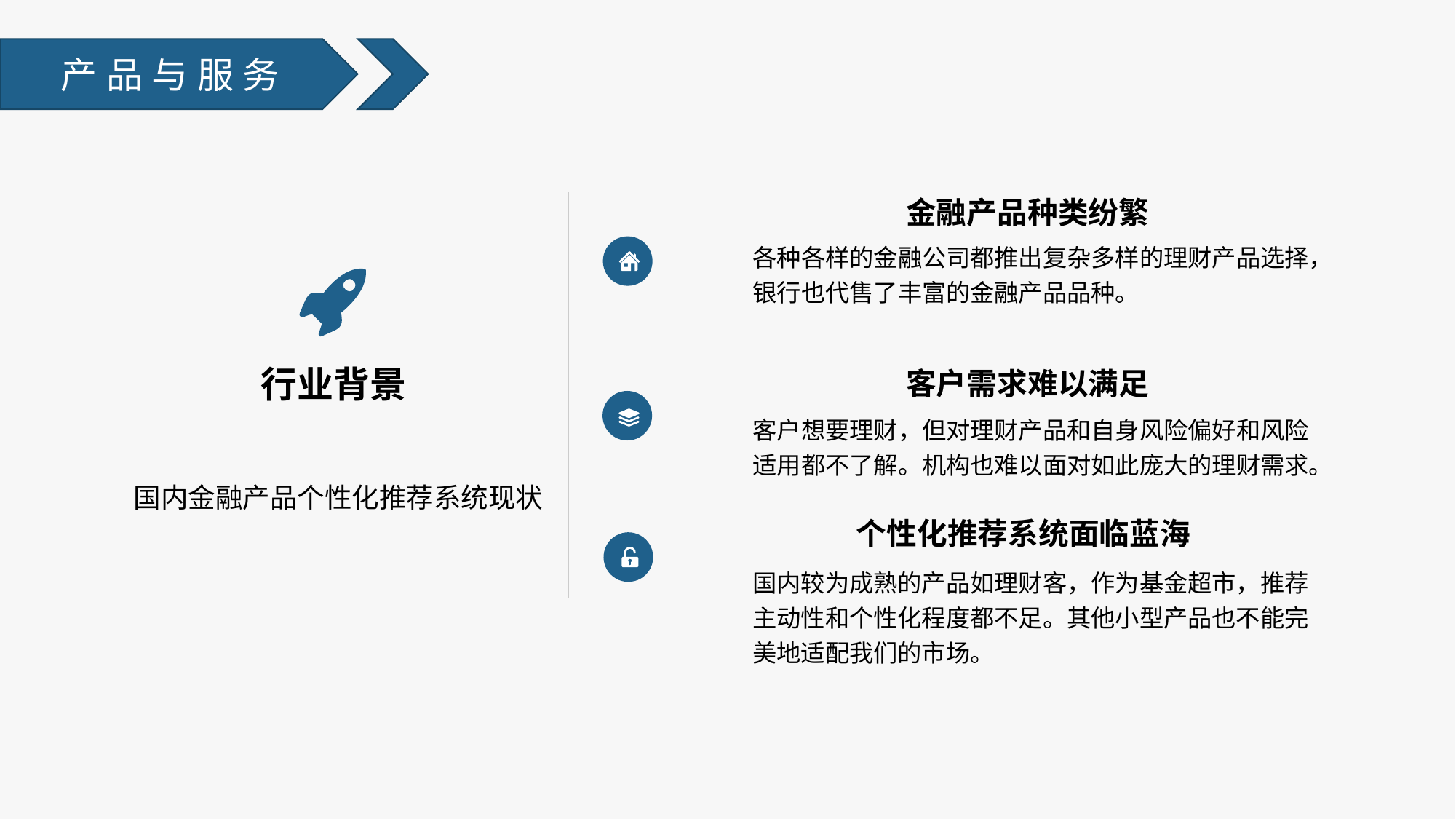

产品与服务

金融产品种类纷繁
各种各样的金融公司都推出复杂多样的理财产品选择，银行也代售了丰富的金融产品品种。

行业背景
客户需求难以满足

客户想要理财，但对理财产品和自身风险偏好和风险适用都不了解。机构也难以面对如此庞大的理财需求。

国内金融产品个性化推荐系统现状
个性化推荐系统面临蓝海

国内较为成熟的产品如理财客，作为基金超市，推荐主动性和个性化程度都不足。其他小型产品也不能完美地适配我们的市场。